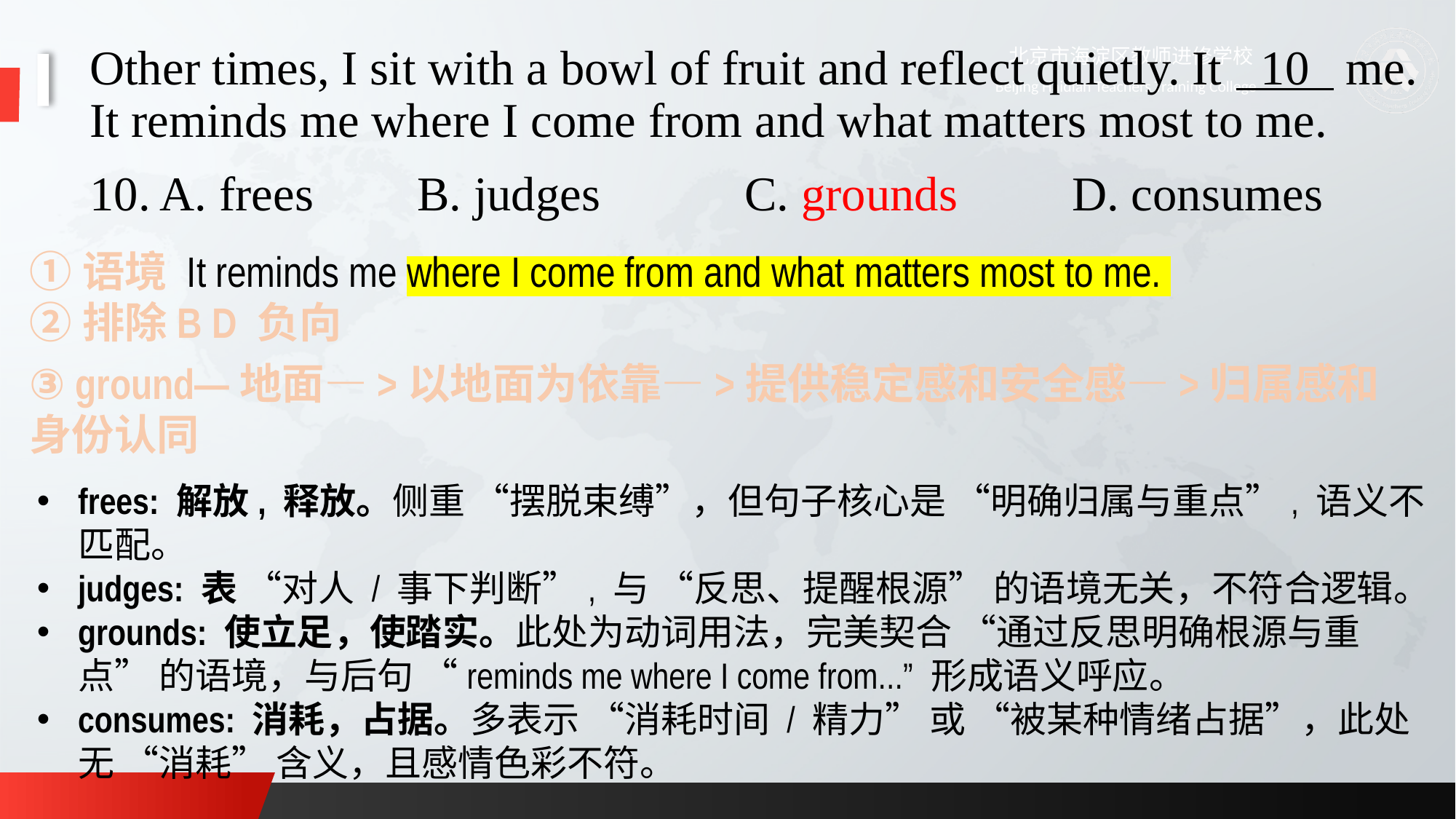

# Other times, I sit with a bowl of fruit and reflect quietly. It   10   me. It reminds me where I come from and what matters most to me.
10. A. frees	B. judges		C. grounds	  	D. consumes
①语境 It reminds me where I come from and what matters most to me.
②排除B D 负向
③ ground—地面—>以地面为依靠—>提供稳定感和安全感—>归属感和身份认同
frees: 解放, 释放。侧重 “摆脱束缚”，但句子核心是 “明确归属与重点”, 语义不匹配。
judges: 表 “对人 / 事下判断”, 与 “反思、提醒根源” 的语境无关，不符合逻辑。
grounds: 使立足，使踏实。此处为动词用法，完美契合 “通过反思明确根源与重点” 的语境，与后句 “reminds me where I come from...” 形成语义呼应。
consumes: 消耗，占据。多表示 “消耗时间 / 精力” 或 “被某种情绪占据”，此处无 “消耗” 含义，且感情色彩不符。